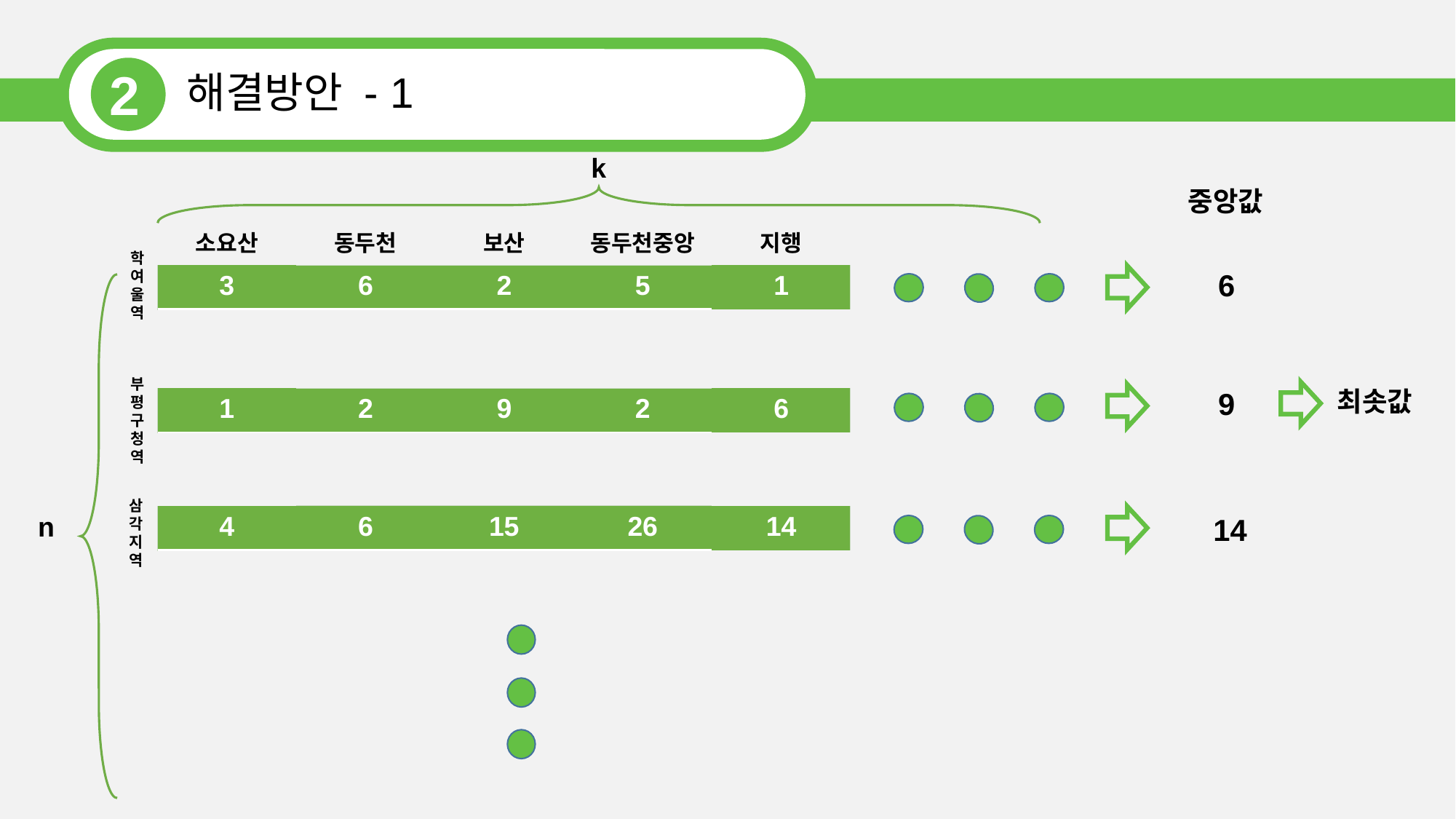

2

해결방안 - 1

k
중앙값
| 소요산 | 동두천 | 보산 | 동두천중앙 | 지행 |
| --- | --- | --- | --- | --- |
학
여
울
역
6
| 3 | 6 | 2 | 5 | 1 |
| --- | --- | --- | --- | --- |

부
평
구
청
역
9
최솟값

| 1 | 2 | 9 | 2 | 6 |
| --- | --- | --- | --- | --- |

삼
각
지
역
n
 14
| 4 | 6 | 15 | 26 | 14 |
| --- | --- | --- | --- | --- |